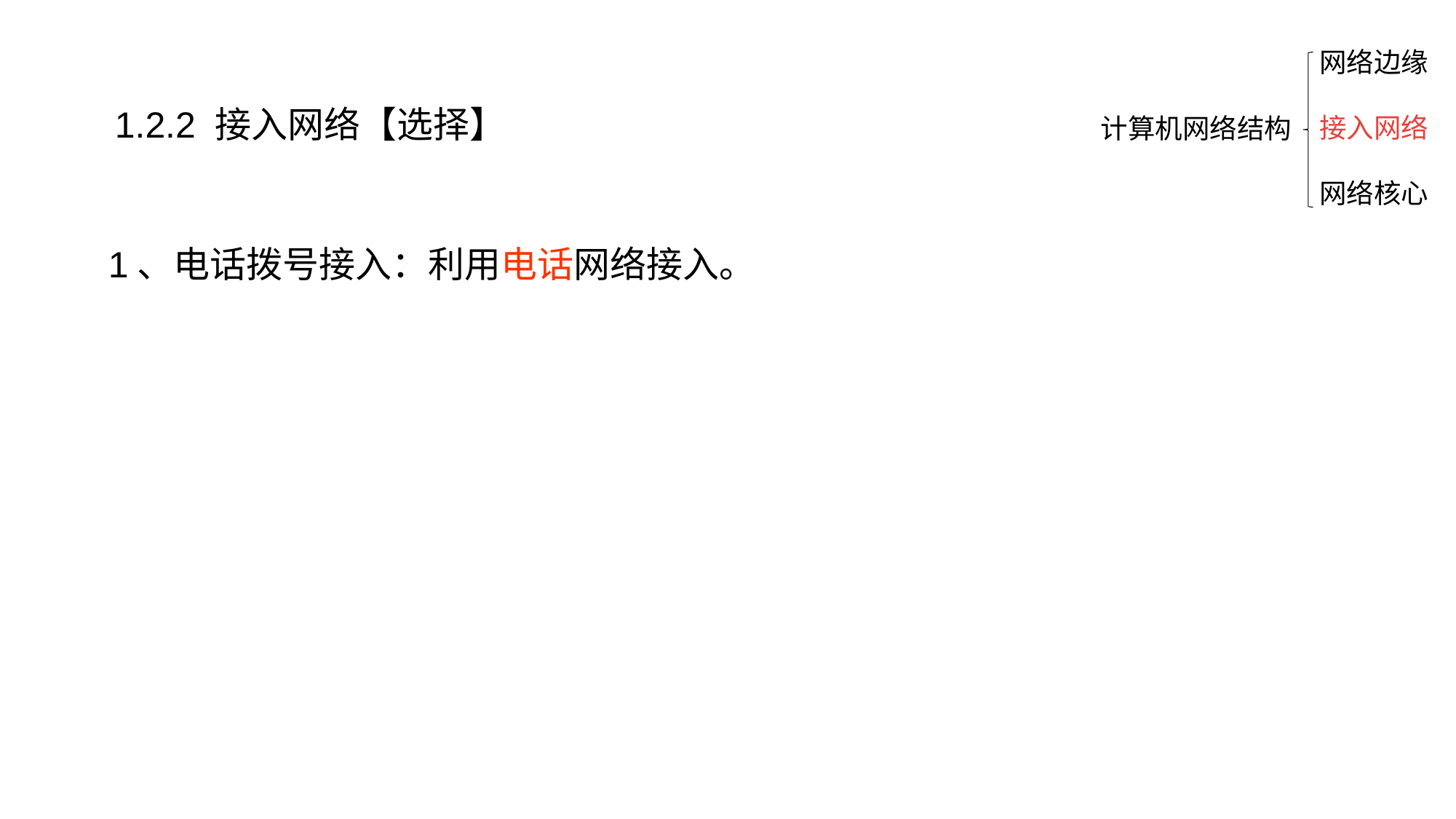

网络边缘

接入网络

网络核心

1.2.2 接入网络【选择】
计算机网络结构
1、电话拨号接入：利用电话网络接入。